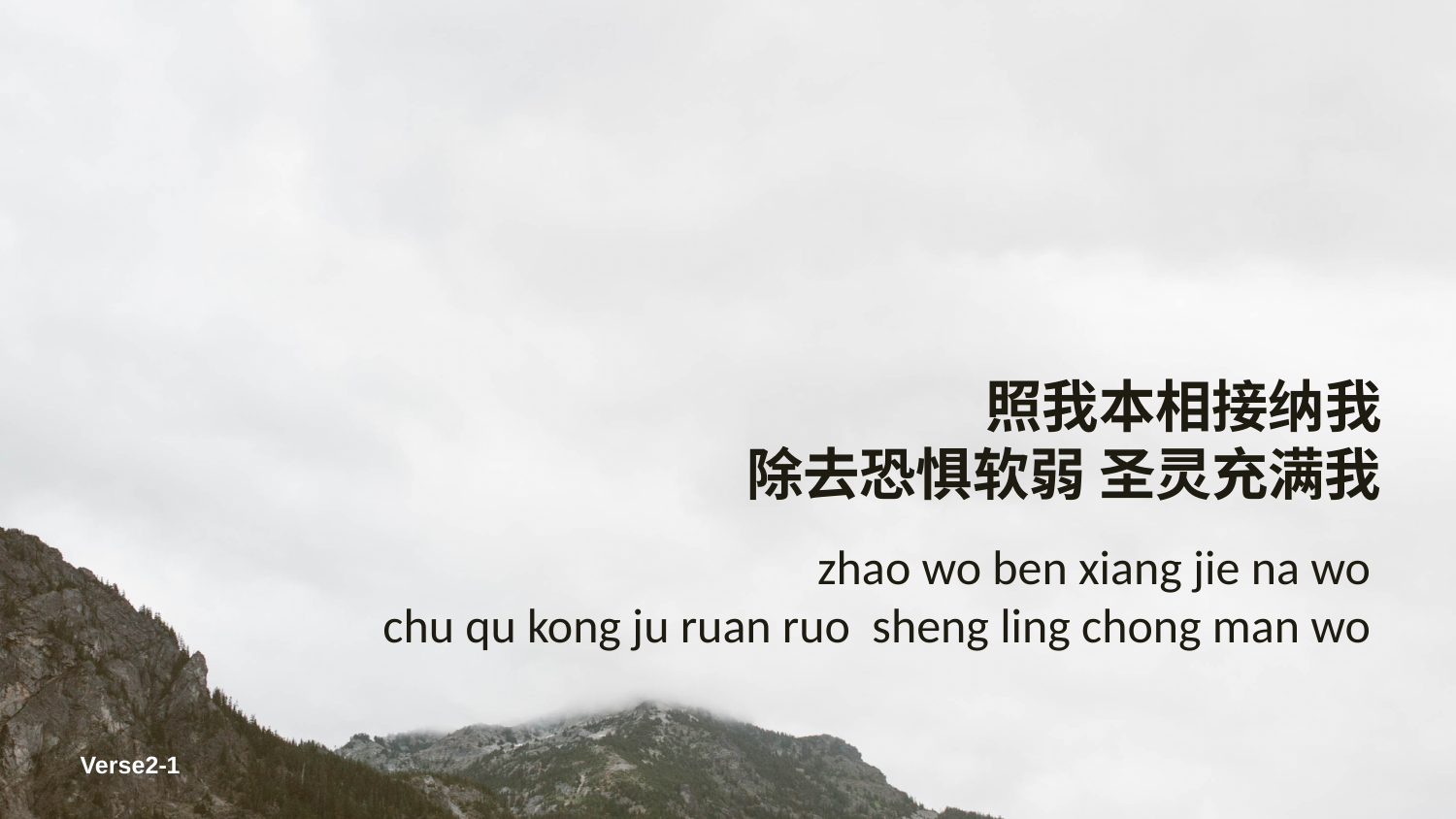

照我本相接纳我
除去恐惧软弱 圣灵充满我

zhao wo ben xiang jie na wo
chu qu kong ju ruan ruo  sheng ling chong man wo
Verse2-1